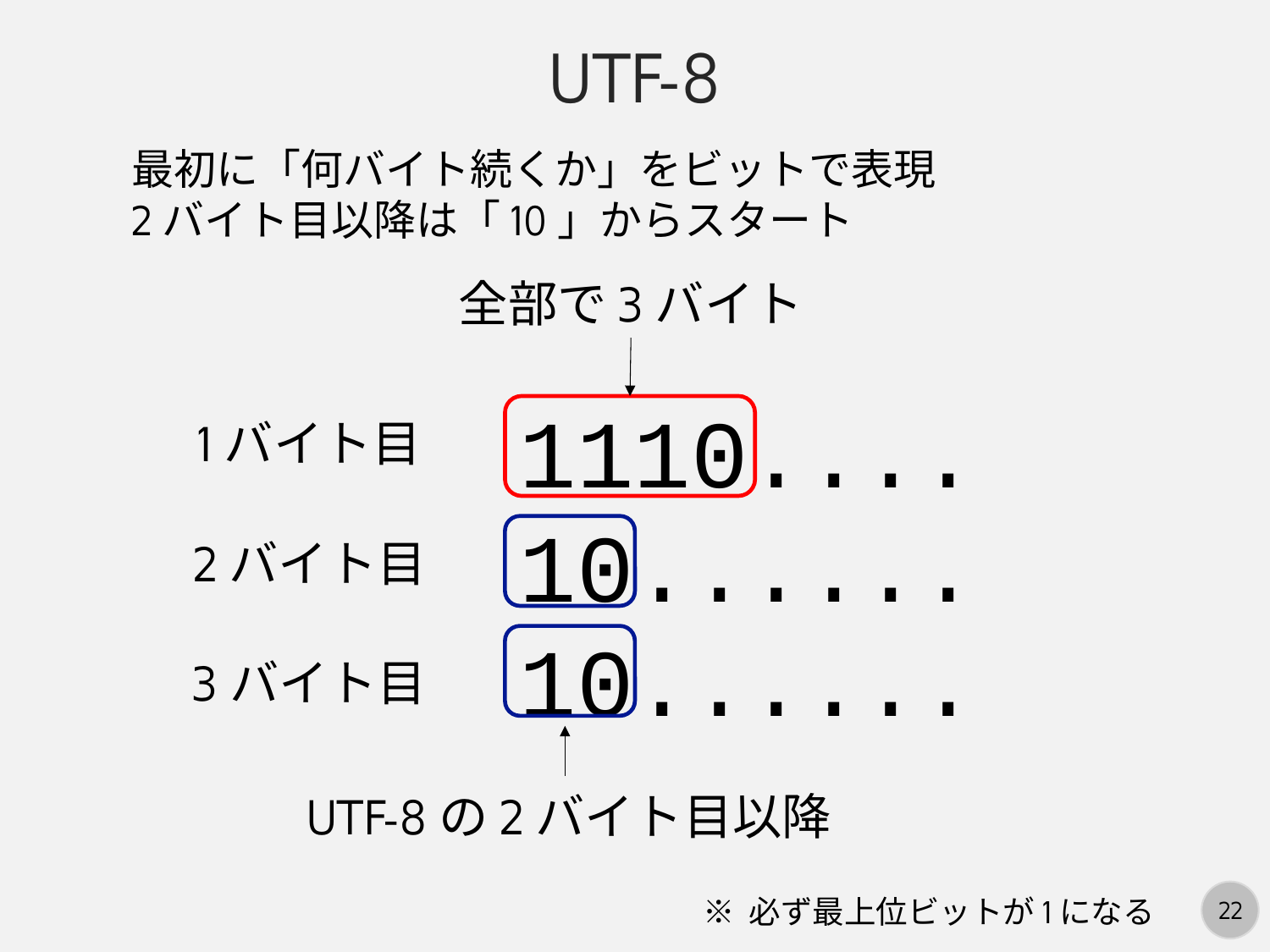

UTF-8
最初に「何バイト続くか」をビットで表現
2バイト目以降は「10」からスタート
全部で3バイト
1110....
10......
10......

1バイト目

2バイト目

3バイト目
UTF-8の2バイト目以降
※ 必ず最上位ビットが1になる